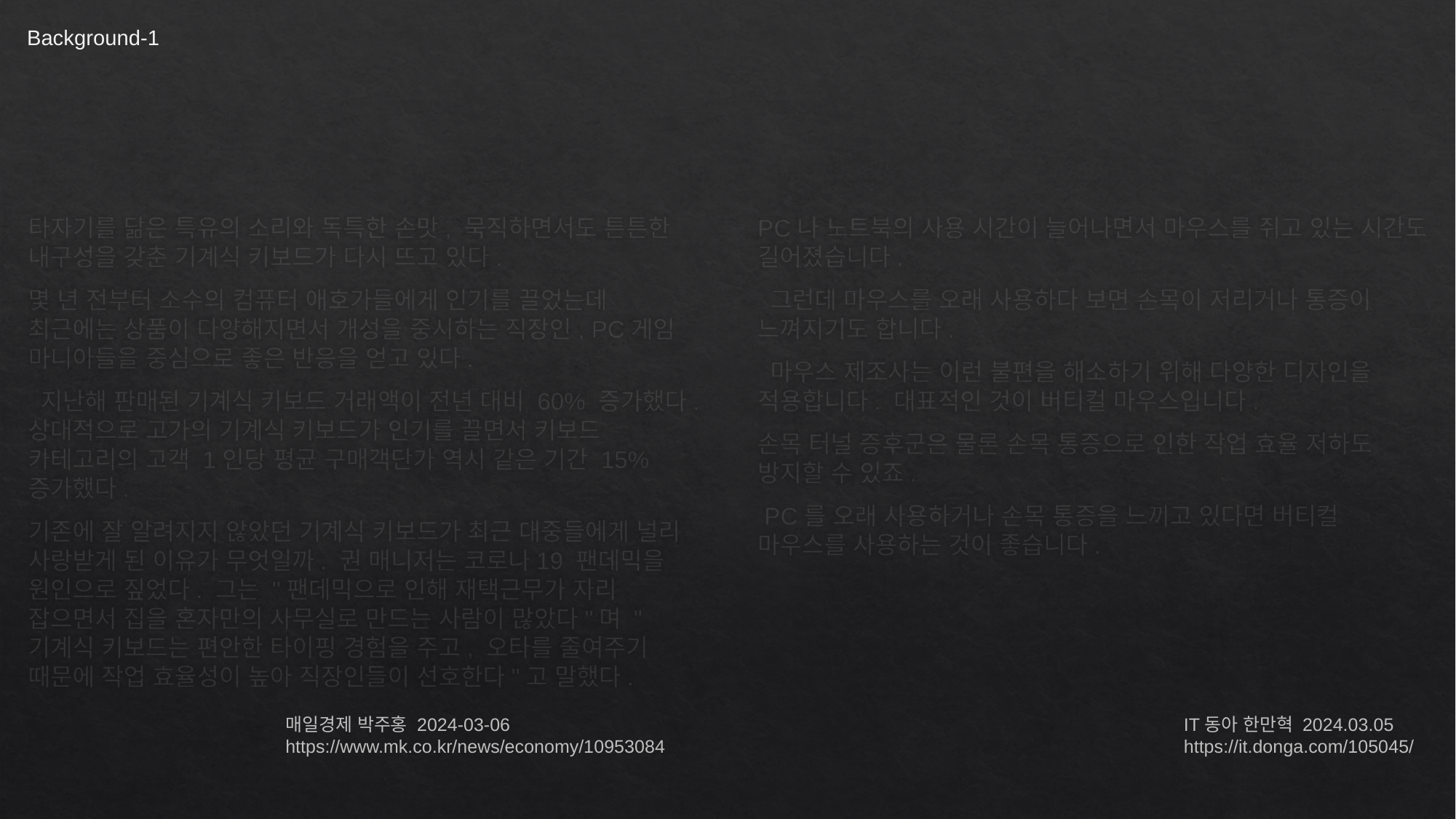

Background-1
타자기를 닮은 특유의 소리와 독특한 손맛, 묵직하면서도 튼튼한 내구성을 갖춘 기계식 키보드가 다시 뜨고 있다.
몇 년 전부터 소수의 컴퓨터 애호가들에게 인기를 끌었는데 최근에는 상품이 다양해지면서 개성을 중시하는 직장인, PC게임 마니아들을 중심으로 좋은 반응을 얻고 있다.
 지난해 판매된 기계식 키보드 거래액이 전년 대비 60% 증가했다. 상대적으로 고가의 기계식 키보드가 인기를 끌면서 키보드 카테고리의 고객 1인당 평균 구매객단가 역시 같은 기간 15% 증가했다.
기존에 잘 알려지지 않았던 기계식 키보드가 최근 대중들에게 널리 사랑받게 된 이유가 무엇일까. 권 매니저는 코로나19 팬데믹을 원인으로 짚었다. 그는 "팬데믹으로 인해 재택근무가 자리 잡으면서 집을 혼자만의 사무실로 만드는 사람이 많았다"며 "기계식 키보드는 편안한 타이핑 경험을 주고, 오타를 줄여주기 때문에 작업 효율성이 높아 직장인들이 선호한다"고 말했다.

PC나 노트북의 사용 시간이 늘어나면서 마우스를 쥐고 있는 시간도 길어졌습니다.
 그런데 마우스를 오래 사용하다 보면 손목이 저리거나 통증이 느껴지기도 합니다.
 마우스 제조사는 이런 불편을 해소하기 위해 다양한 디자인을 적용합니다. 대표적인 것이 버티컬 마우스입니다.
손목 터널 증후군은 물론 손목 통증으로 인한 작업 효율 저하도 방지할 수 있죠.
 PC를 오래 사용하거나 손목 통증을 느끼고 있다면 버티컬 마우스를 사용하는 것이 좋습니다.
매일경제 박주홍 2024-03-06 https://www.mk.co.kr/news/economy/10953084
IT동아 한만혁 2024.03.05
https://it.donga.com/105045/